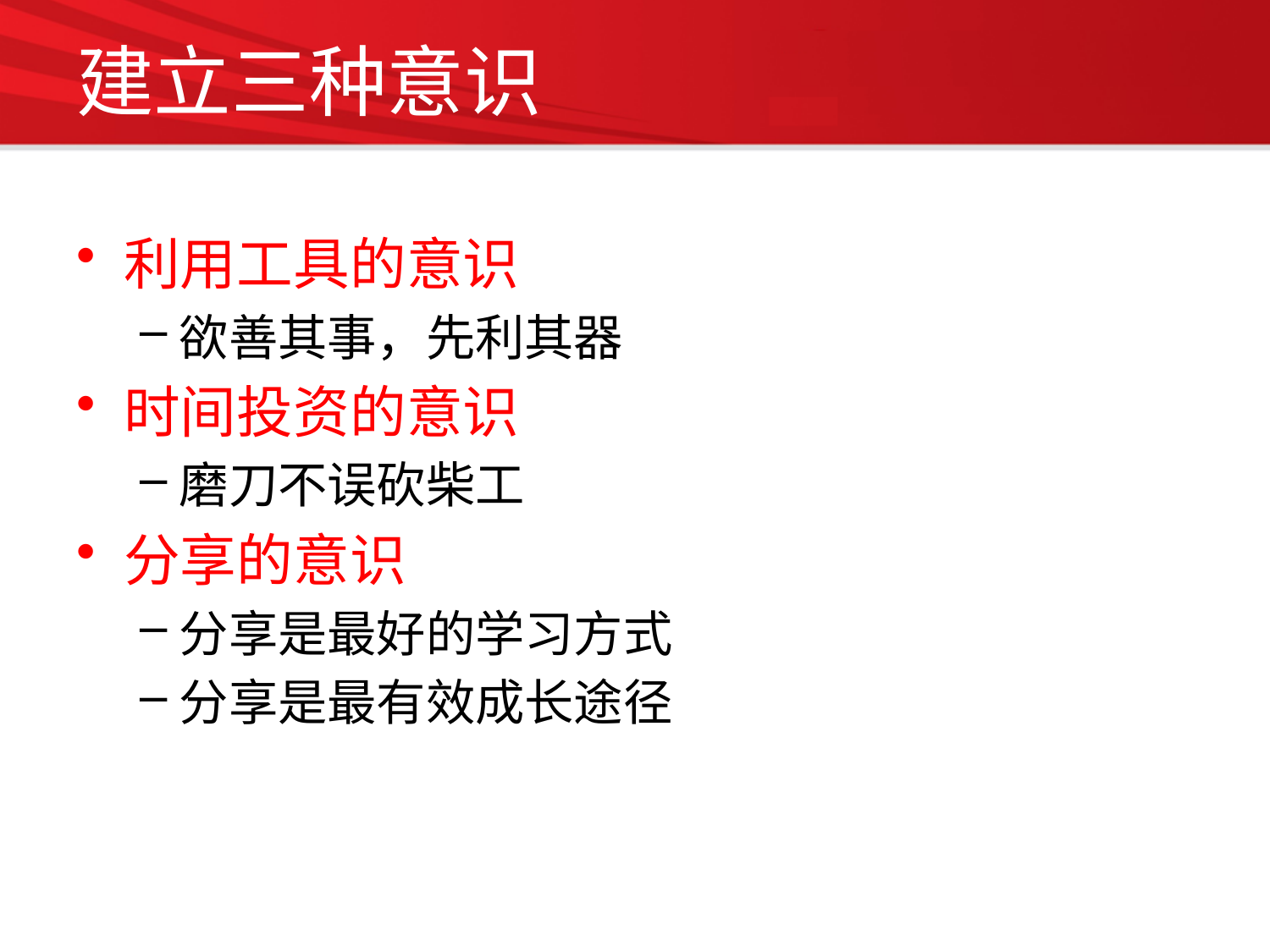

# 建立三种意识
利用工具的意识
欲善其事，先利其器
时间投资的意识
磨刀不误砍柴工
分享的意识
分享是最好的学习方式
分享是最有效成长途径